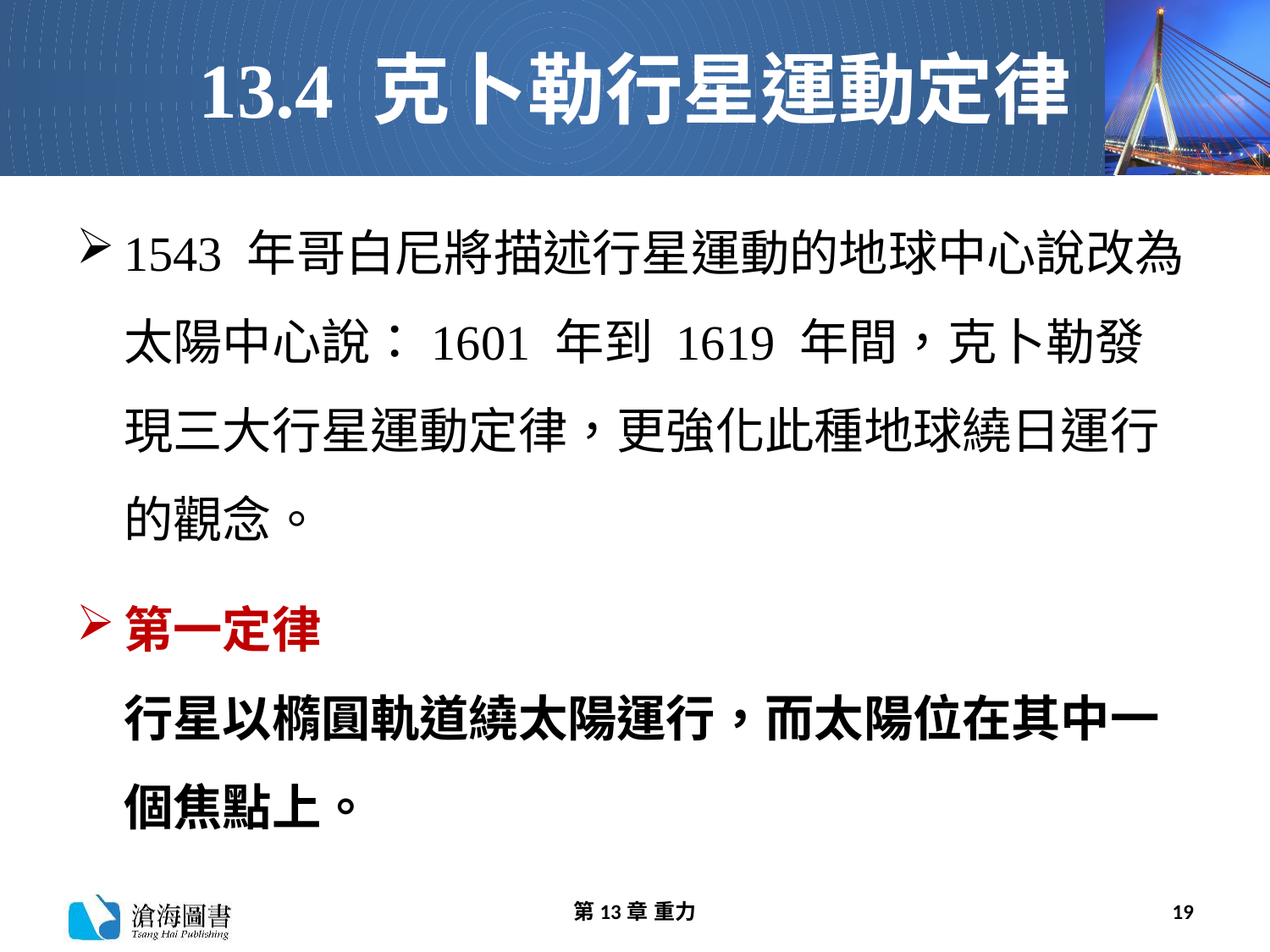

# 13.4 克卜勒行星運動定律
1543 年哥白尼將描述行星運動的地球中心說改為太陽中心說：1601 年到 1619 年間，克卜勒發現三大行星運動定律，更強化此種地球繞日運行的觀念。
第一定律　
行星以橢圓軌道繞太陽運行，而太陽位在其中一個焦點上。

第13章 重力
19